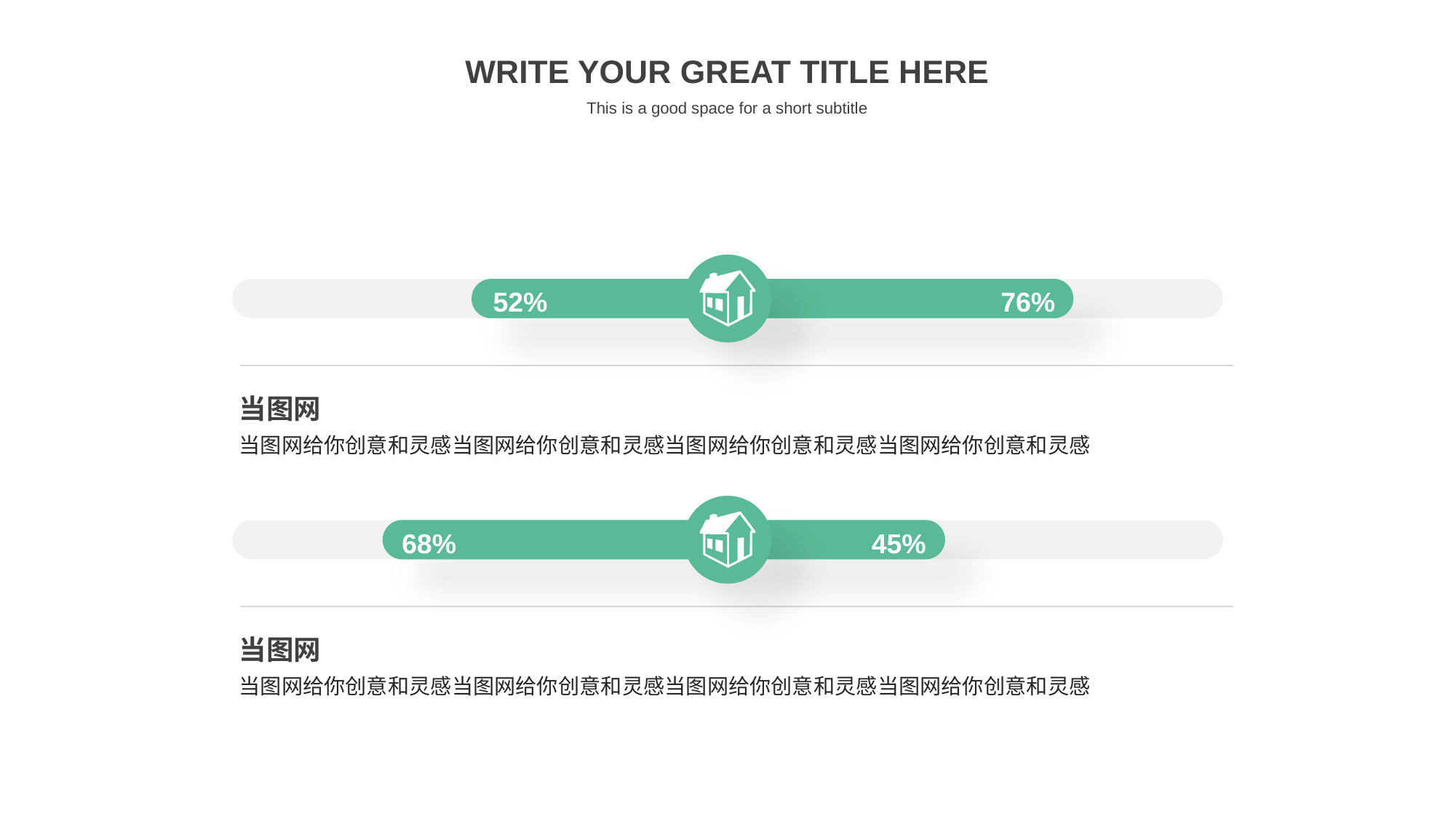

WRITE YOUR GREAT TITLE HERE
This is a good space for a short subtitle

52%
76%
当图网
当图网给你创意和灵感当图网给你创意和灵感当图网给你创意和灵感当图网给你创意和灵感

68%
45%
当图网
当图网给你创意和灵感当图网给你创意和灵感当图网给你创意和灵感当图网给你创意和灵感